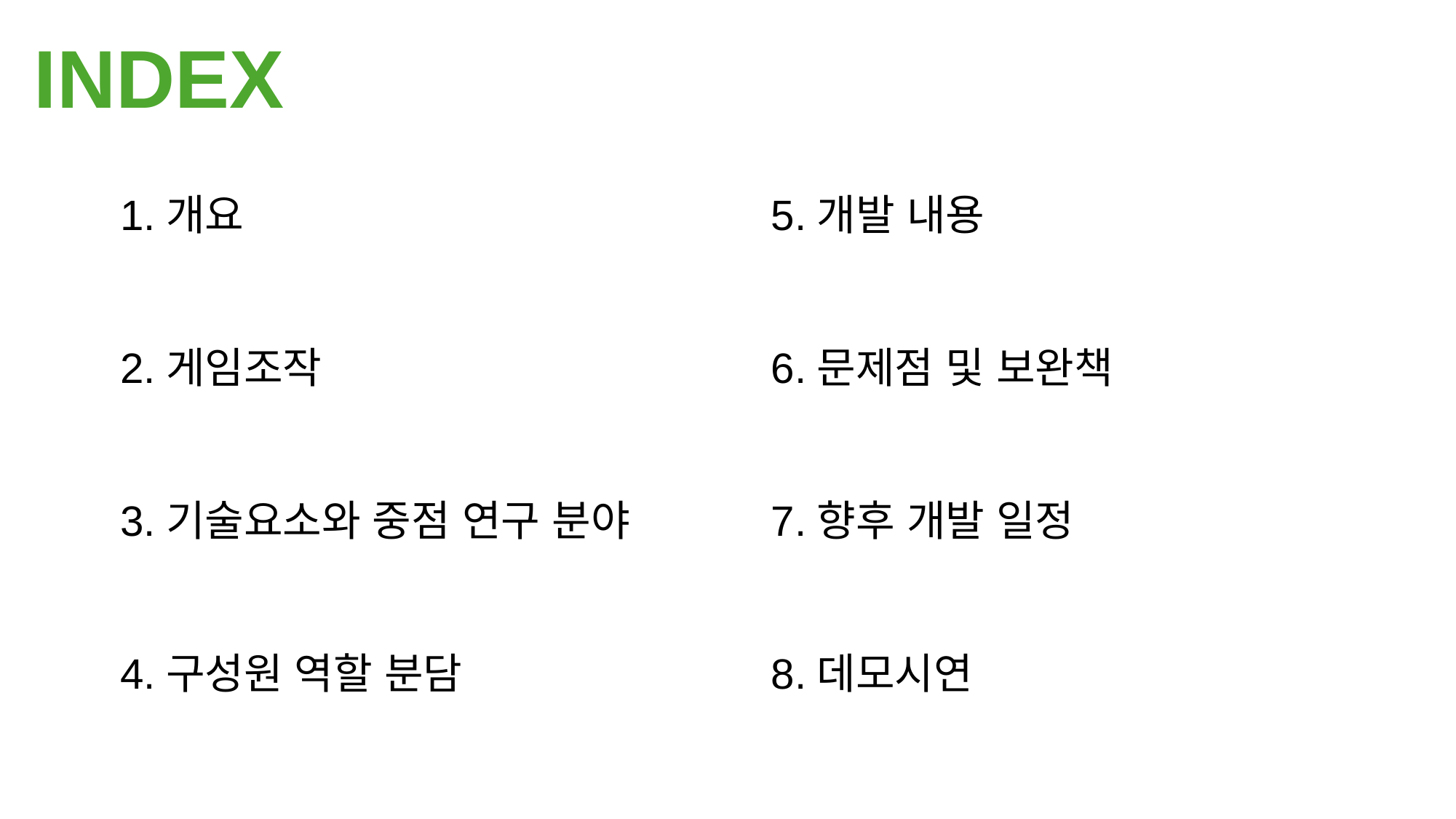

INDEX
1.개요
2.게임조작
3.기술요소와 중점 연구 분야
4.구성원 역할 분담
5.개발 내용
6.문제점 및 보완책
7.향후 개발 일정
8.데모시연